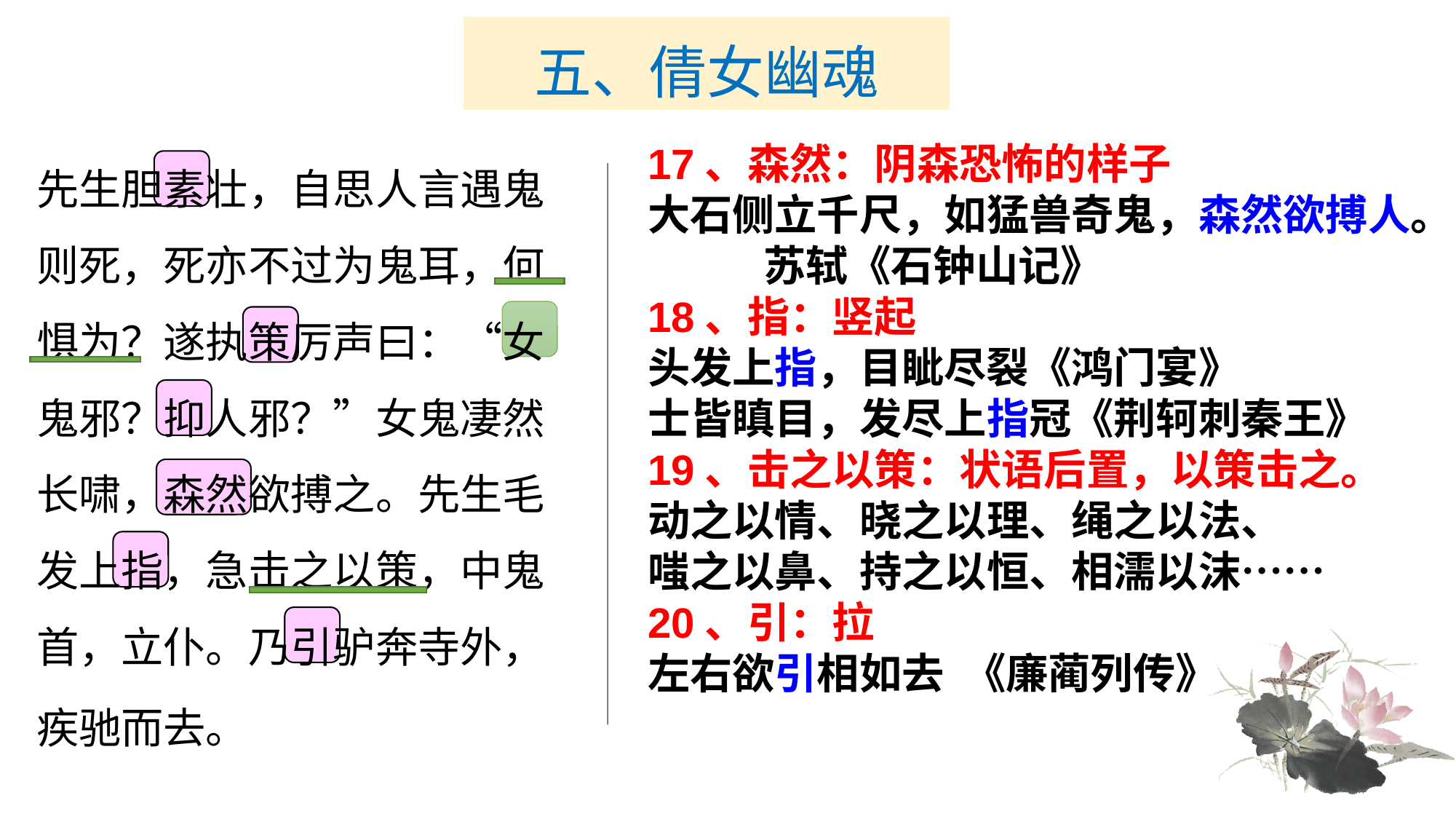

# 五、倩女幽魂
先生胆素壮，自思人言遇鬼则死，死亦不过为鬼耳，何惧为？遂执策厉声曰：“女鬼邪？抑人邪？”女鬼凄然长啸，森然欲搏之。先生毛发上指，急击之以策，中鬼首，立仆。乃引驴奔寺外，疾驰而去。

17、森然：阴森恐怖的样子
大石侧立千尺，如猛兽奇鬼，森然欲搏人。
           苏轼《石钟山记》
18、指：竖起
头发上指，目眦尽裂《鸿门宴》
士皆瞋目，发尽上指冠《荆轲刺秦王》
19、击之以策：状语后置，以策击之。
动之以情、晓之以理、绳之以法、
嗤之以鼻、持之以恒、相濡以沫……
20、引：拉
左右欲引相如去  《廉蔺列传》